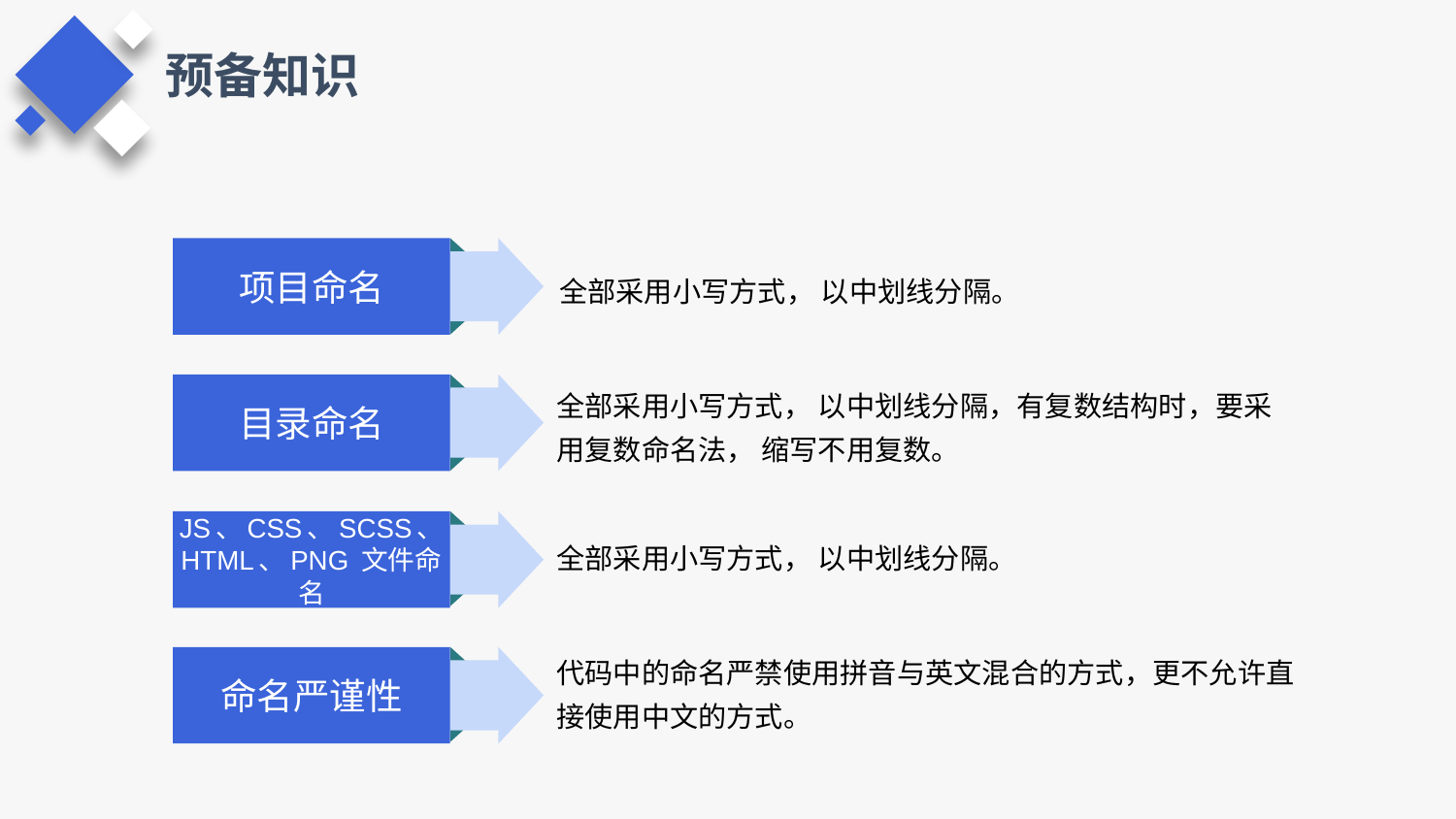

预备知识

全部采用小写方式， 以中划线分隔。
项目命名

目录命名

全部采用小写方式， 以中划线分隔，有复数结构时，要采用复数命名法， 缩写不用复数。

全部采用小写方式， 以中划线分隔。
JS、CSS、SCSS、
HTML、PNG 文件命名

代码中的命名严禁使用拼音与英文混合的方式，更不允许直接使用中文的方式。
命名严谨性